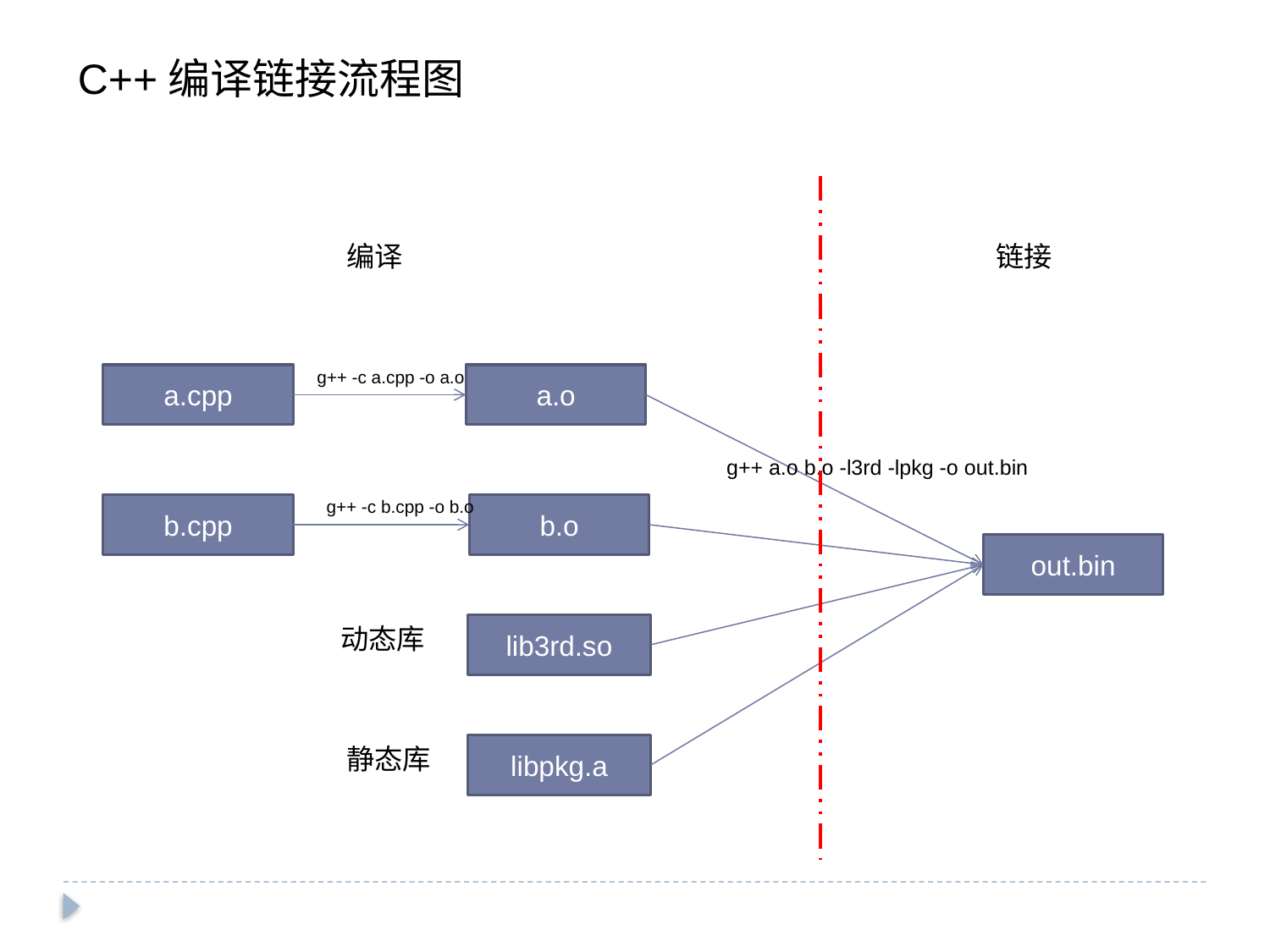

C++编译链接流程图
编译
链接
g++ -c a.cpp -o a.o
a.cpp
a.o
g++ a.o b.o -l3rd -lpkg -o out.bin
g++ -c b.cpp -o b.o
b.cpp
b.o
out.bin
lib3rd.so
动态库
libpkg.a
静态库